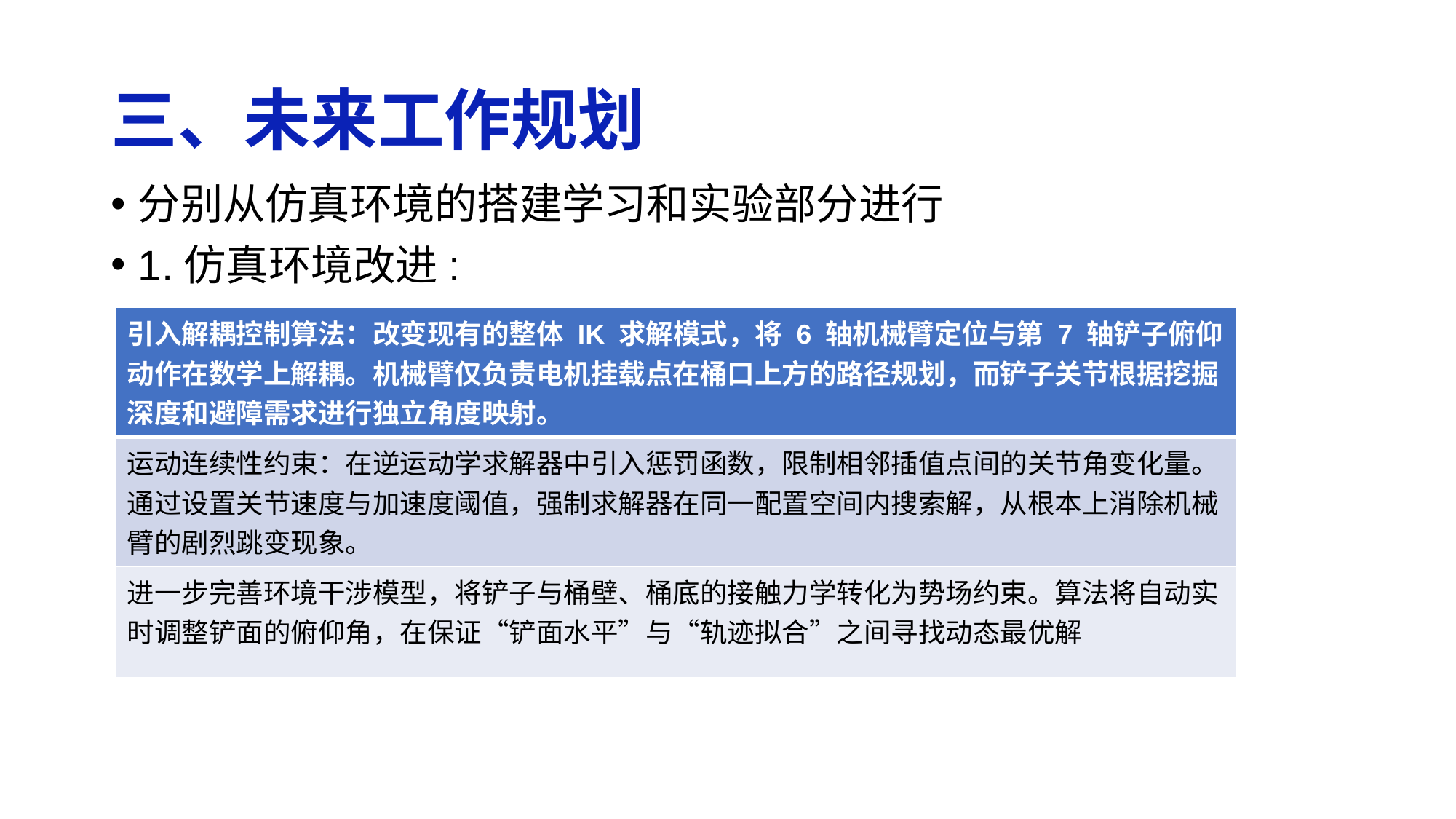

# 三、未来工作规划
分别从仿真环境的搭建学习和实验部分进行
1.仿真环境改进:

| 引入解耦控制算法：改变现有的整体 IK 求解模式，将 6 轴机械臂定位与第 7 轴铲子俯仰动作在数学上解耦。机械臂仅负责电机挂载点在桶口上方的路径规划，而铲子关节根据挖掘深度和避障需求进行独立角度映射。 |
| --- |
| 运动连续性约束：在逆运动学求解器中引入惩罚函数，限制相邻插值点间的关节角变化量。通过设置关节速度与加速度阈值，强制求解器在同一配置空间内搜索解，从根本上消除机械臂的剧烈跳变现象。 |
| 进一步完善环境干涉模型，将铲子与桶壁、桶底的接触力学转化为势场约束。算法将自动实时调整铲面的俯仰角，在保证“铲面水平”与“轨迹拟合”之间寻找动态最优解 |